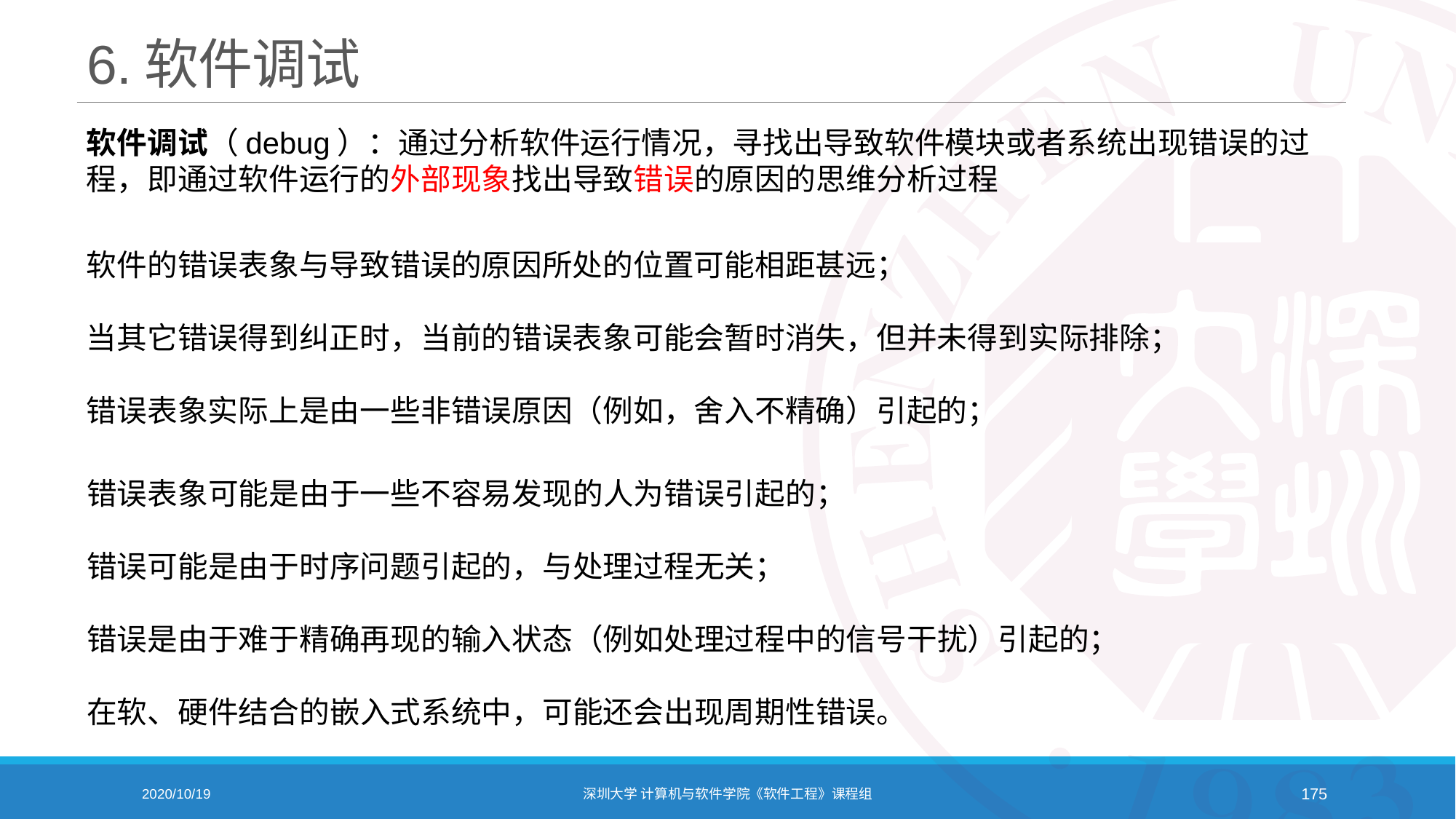

# 6.软件调试
软件调试（debug）：通过分析软件运行情况，寻找出导致软件模块或者系统出现错误的过程，即通过软件运行的外部现象找出导致错误的原因的思维分析过程
软件的错误表象与导致错误的原因所处的位置可能相距甚远；

当其它错误得到纠正时，当前的错误表象可能会暂时消失，但并未得到实际排除；

错误表象实际上是由一些非错误原因（例如，舍入不精确）引起的；
错误表象可能是由于一些不容易发现的人为错误引起的；

错误可能是由于时序问题引起的，与处理过程无关；

错误是由于难于精确再现的输入状态（例如处理过程中的信号干扰）引起的；

在软、硬件结合的嵌入式系统中，可能还会出现周期性错误。
2020/10/19
深圳大学 计算机与软件学院《软件工程》课程组
175